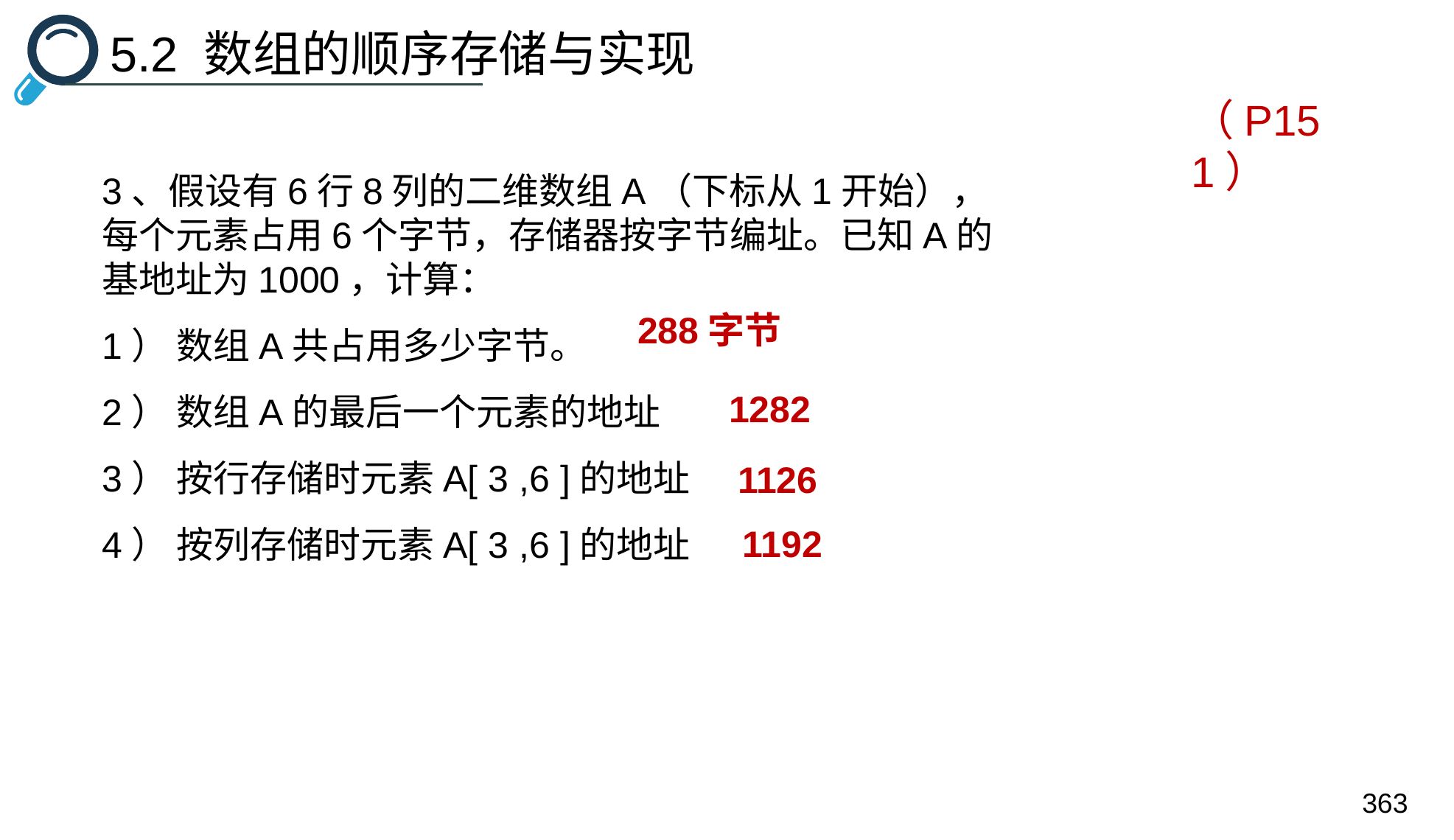

5.2 数组的顺序存储与实现
（P151）
3、假设有6行8列的二维数组A（下标从1开始），每个元素占用6个字节，存储器按字节编址。已知A的基地址为1000，计算：
1） 数组A共占用多少字节。
2） 数组A的最后一个元素的地址
3） 按行存储时元素A[ 3 ,6 ]的地址
4） 按列存储时元素A[ 3 ,6 ]的地址
288字节
1282
1126
1192
363